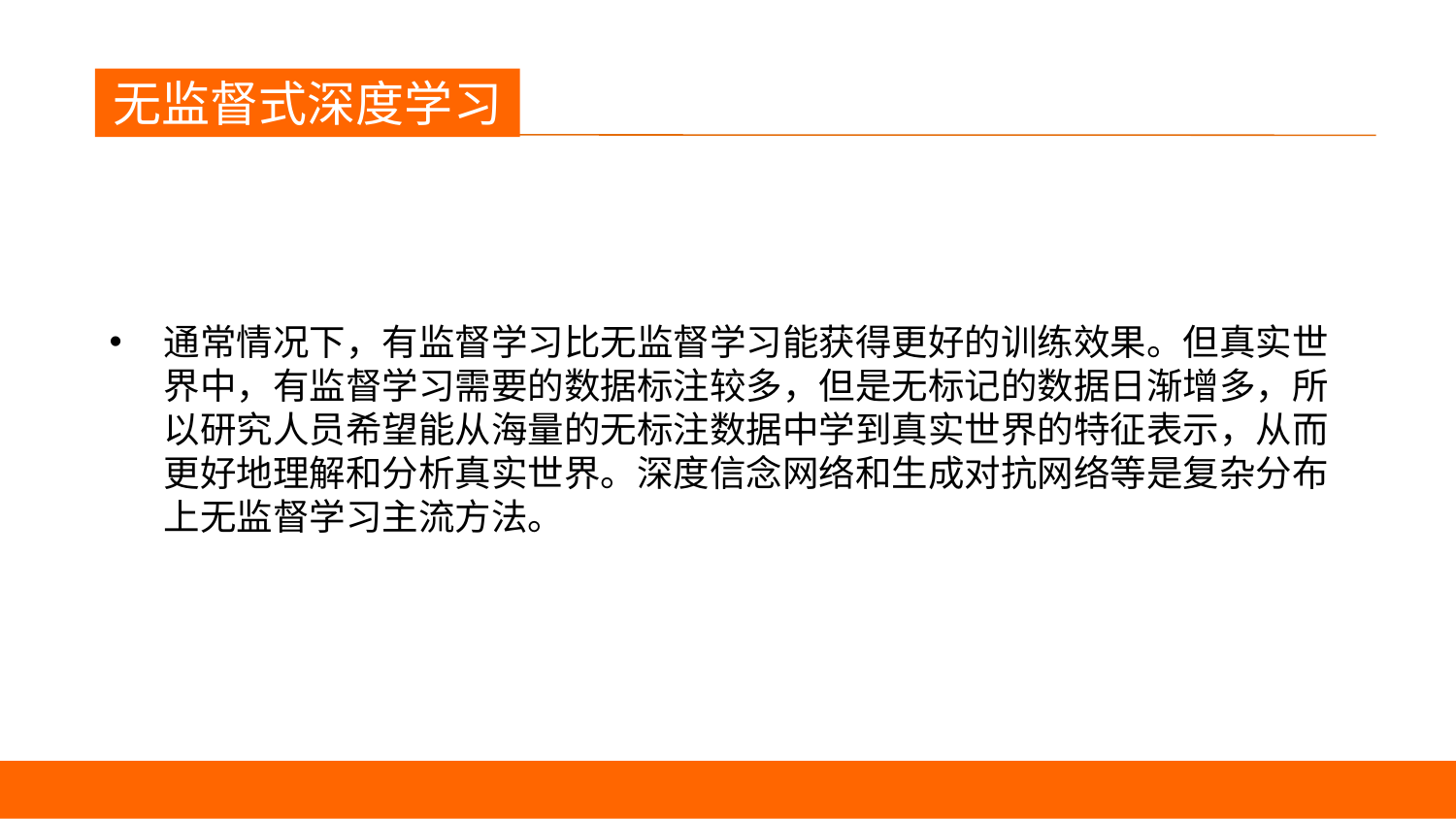

议程
无监督式深度学习

通常情况下，有监督学习比无监督学习能获得更好的训练效果。但真实世界中，有监督学习需要的数据标注较多，但是无标记的数据日渐增多，所以研究人员希望能从海量的无标注数据中学到真实世界的特征表示，从而更好地理解和分析真实世界。深度信念网络和生成对抗网络等是复杂分布上无监督学习主流方法。